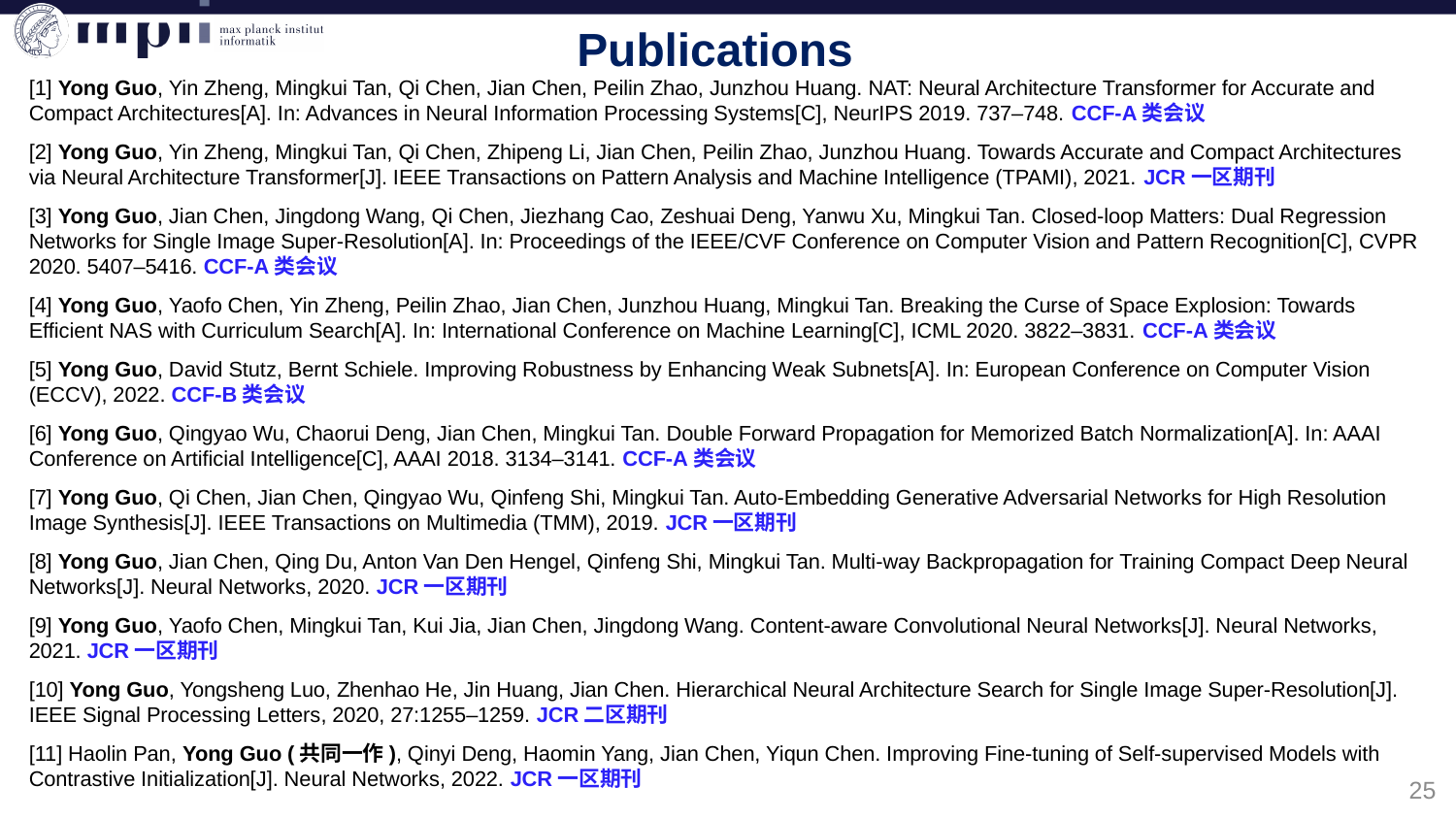

Publications
[1] Yong Guo, Yin Zheng, Mingkui Tan, Qi Chen, Jian Chen, Peilin Zhao, Junzhou Huang. NAT: Neural Architecture Transformer for Accurate and Compact Architectures[A]. In: Advances in Neural Information Processing Systems[C], NeurIPS 2019. 737–748. CCF-A类会议
[2] Yong Guo, Yin Zheng, Mingkui Tan, Qi Chen, Zhipeng Li, Jian Chen, Peilin Zhao, Junzhou Huang. Towards Accurate and Compact Architectures via Neural Architecture Transformer[J]. IEEE Transactions on Pattern Analysis and Machine Intelligence (TPAMI), 2021. JCR一区期刊
[3] Yong Guo, Jian Chen, Jingdong Wang, Qi Chen, Jiezhang Cao, Zeshuai Deng, Yanwu Xu, Mingkui Tan. Closed-loop Matters: Dual Regression Networks for Single Image Super-Resolution[A]. In: Proceedings of the IEEE/CVF Conference on Computer Vision and Pattern Recognition[C], CVPR 2020. 5407–5416. CCF-A类会议
[4] Yong Guo, Yaofo Chen, Yin Zheng, Peilin Zhao, Jian Chen, Junzhou Huang, Mingkui Tan. Breaking the Curse of Space Explosion: Towards Efficient NAS with Curriculum Search[A]. In: International Conference on Machine Learning[C], ICML 2020. 3822–3831. CCF-A类会议
[5] Yong Guo, David Stutz, Bernt Schiele. Improving Robustness by Enhancing Weak Subnets[A]. In: European Conference on Computer Vision (ECCV), 2022. CCF-B类会议
[6] Yong Guo, Qingyao Wu, Chaorui Deng, Jian Chen, Mingkui Tan. Double Forward Propagation for Memorized Batch Normalization[A]. In: AAAI Conference on Artificial Intelligence[C], AAAI 2018. 3134–3141. CCF-A类会议
[7] Yong Guo, Qi Chen, Jian Chen, Qingyao Wu, Qinfeng Shi, Mingkui Tan. Auto-Embedding Generative Adversarial Networks for High Resolution Image Synthesis[J]. IEEE Transactions on Multimedia (TMM), 2019. JCR一区期刊
[8] Yong Guo, Jian Chen, Qing Du, Anton Van Den Hengel, Qinfeng Shi, Mingkui Tan. Multi-way Backpropagation for Training Compact Deep Neural Networks[J]. Neural Networks, 2020. JCR一区期刊
[9] Yong Guo, Yaofo Chen, Mingkui Tan, Kui Jia, Jian Chen, Jingdong Wang. Content-aware Convolutional Neural Networks[J]. Neural Networks, 2021. JCR一区期刊
[10] Yong Guo, Yongsheng Luo, Zhenhao He, Jin Huang, Jian Chen. Hierarchical Neural Architecture Search for Single Image Super-Resolution[J]. IEEE Signal Processing Letters, 2020, 27:1255–1259. JCR二区期刊
[11] Haolin Pan, Yong Guo (共同一作), Qinyi Deng, Haomin Yang, Jian Chen, Yiqun Chen. Improving Fine-tuning of Self-supervised Models with Contrastive Initialization[J]. Neural Networks, 2022. JCR一区期刊
25